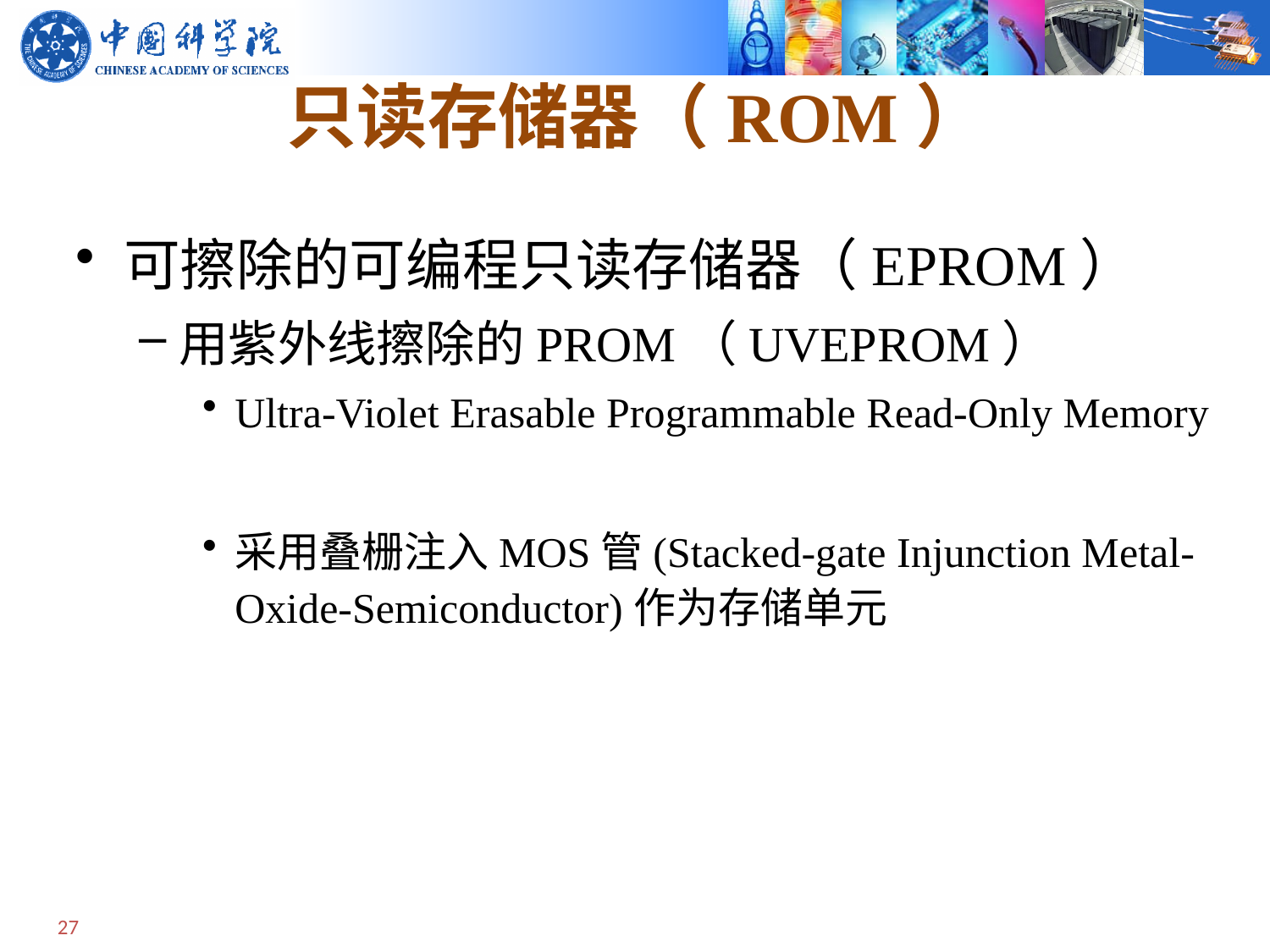

# 只读存储器（ROM）
可擦除的可编程只读存储器（EPROM）
用紫外线擦除的PROM（UVEPROM）
Ultra-Violet Erasable Programmable Read-Only Memory

采用叠栅注入MOS管(Stacked-gate Injunction Metal-Oxide-Semiconductor)作为存储单元